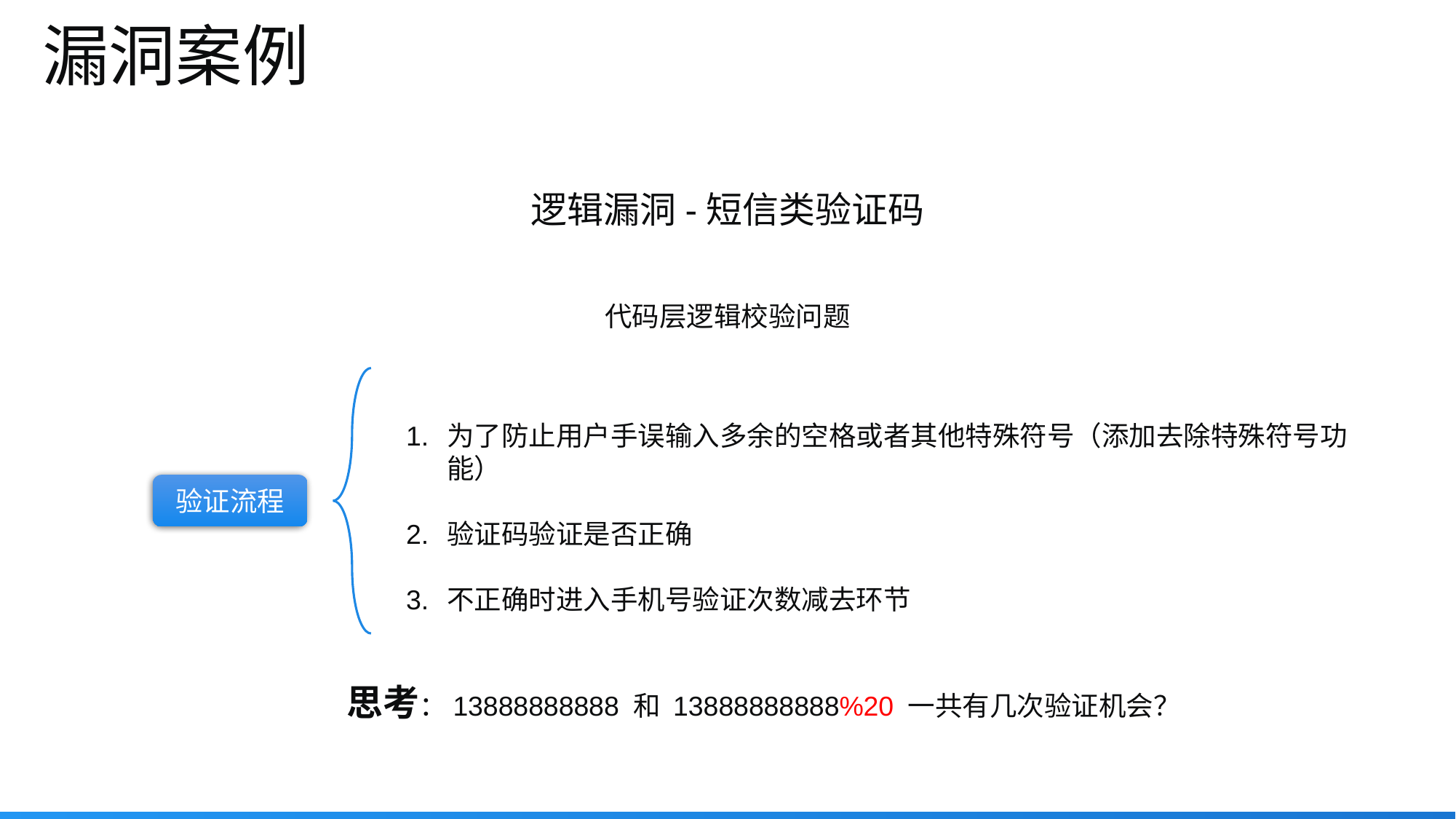

漏洞案例
逻辑漏洞-短信类验证码
代码层逻辑校验问题

为了防止用户手误输入多余的空格或者其他特殊符号（添加去除特殊符号功能）

验证码验证是否正确

不正确时进入手机号验证次数减去环节
验证流程
思考：13888888888 和 13888888888%20 一共有几次验证机会？